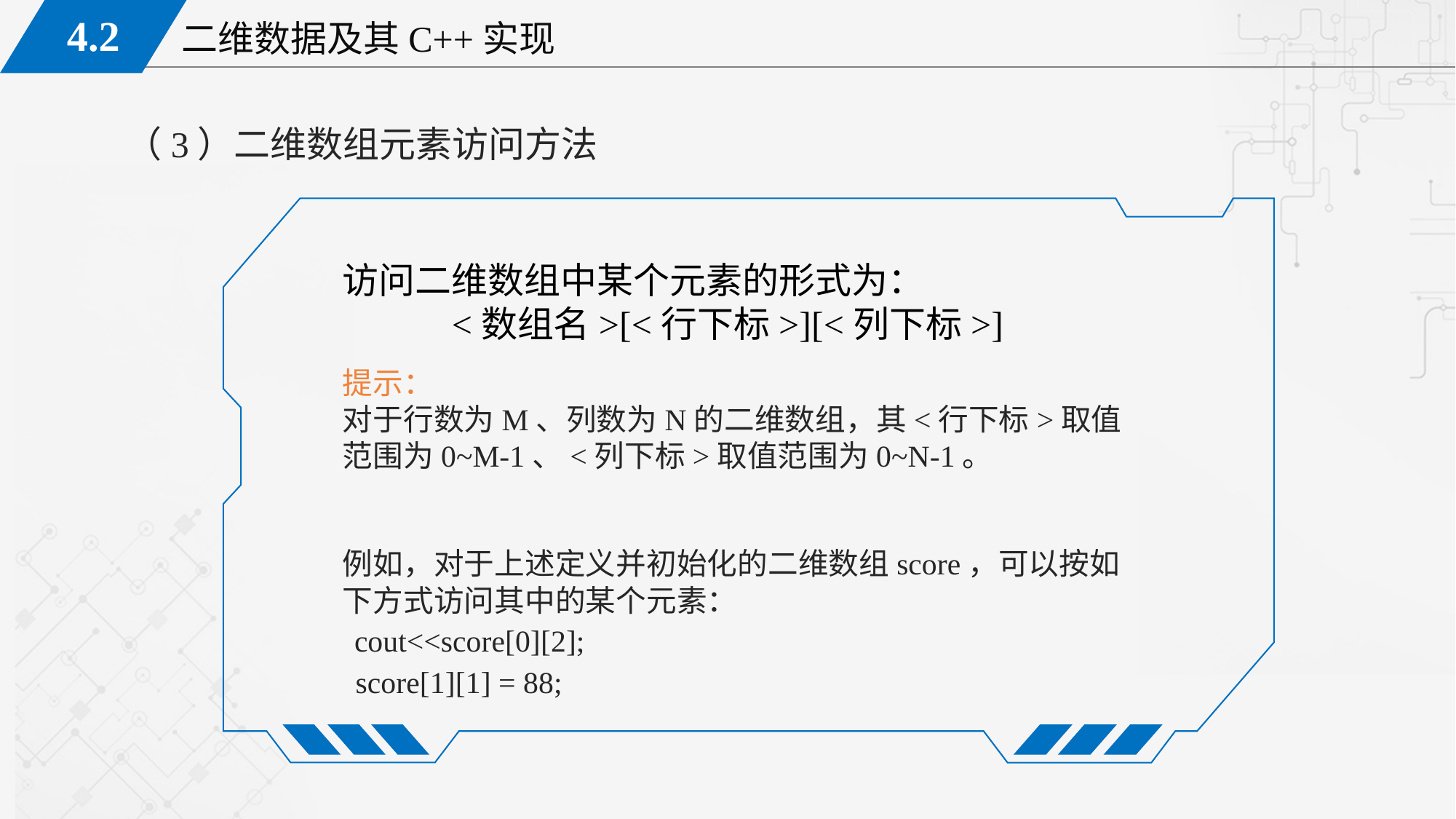

（3）二维数组元素访问方法

访问二维数组中某个元素的形式为：
	<数组名>[<行下标>][<列下标>]

提示：
对于行数为M、列数为N的二维数组，其<行下标>取值范围为0~M-1、<列下标>取值范围为0~N-1。

例如，对于上述定义并初始化的二维数组score，可以按如下方式访问其中的某个元素：
cout<<score[0][2];
score[1][1] = 88;